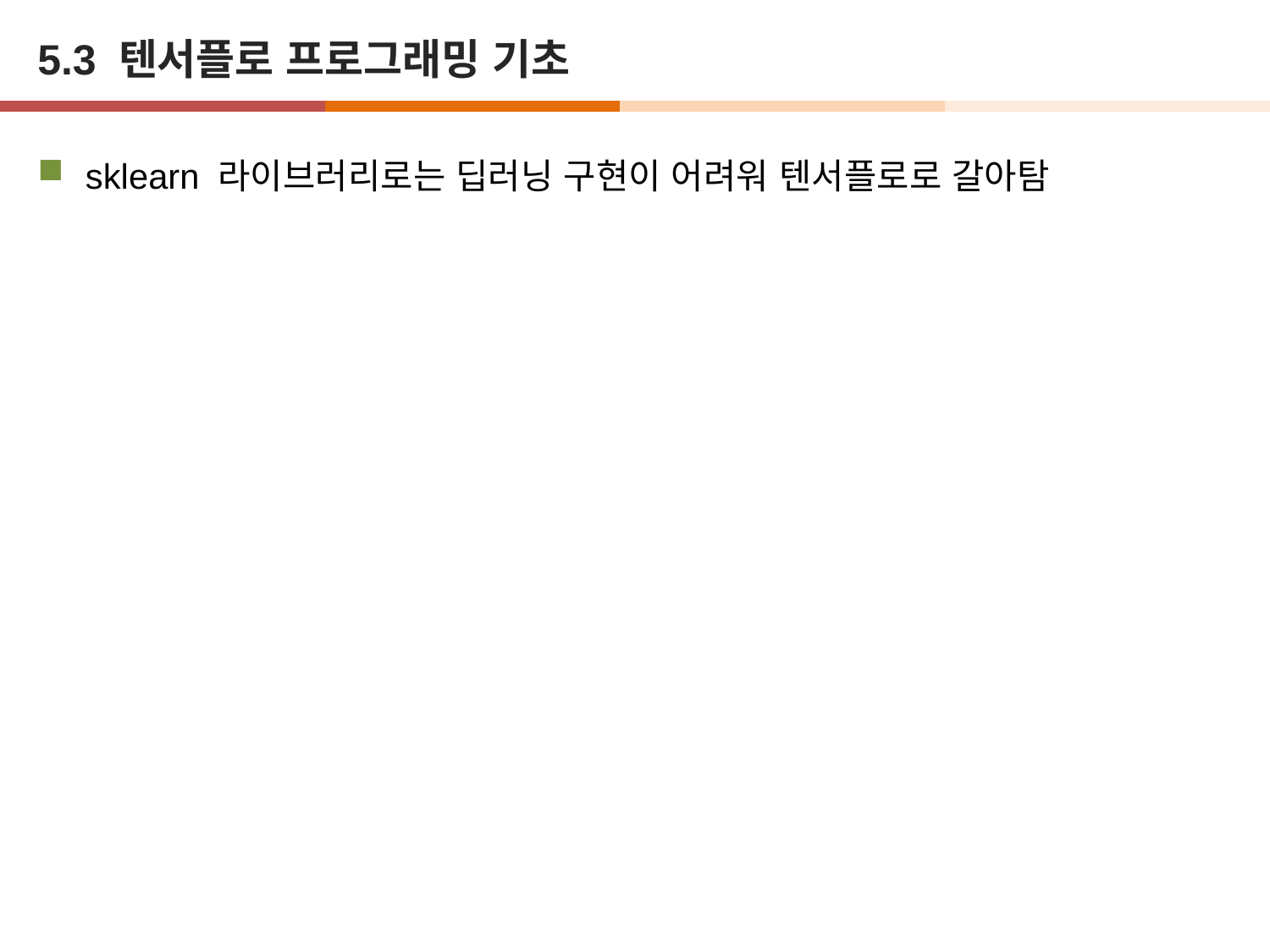

# 5.3 텐서플로 프로그래밍 기초
sklearn 라이브러리로는 딥러닝 구현이 어려워 텐서플로로 갈아탐